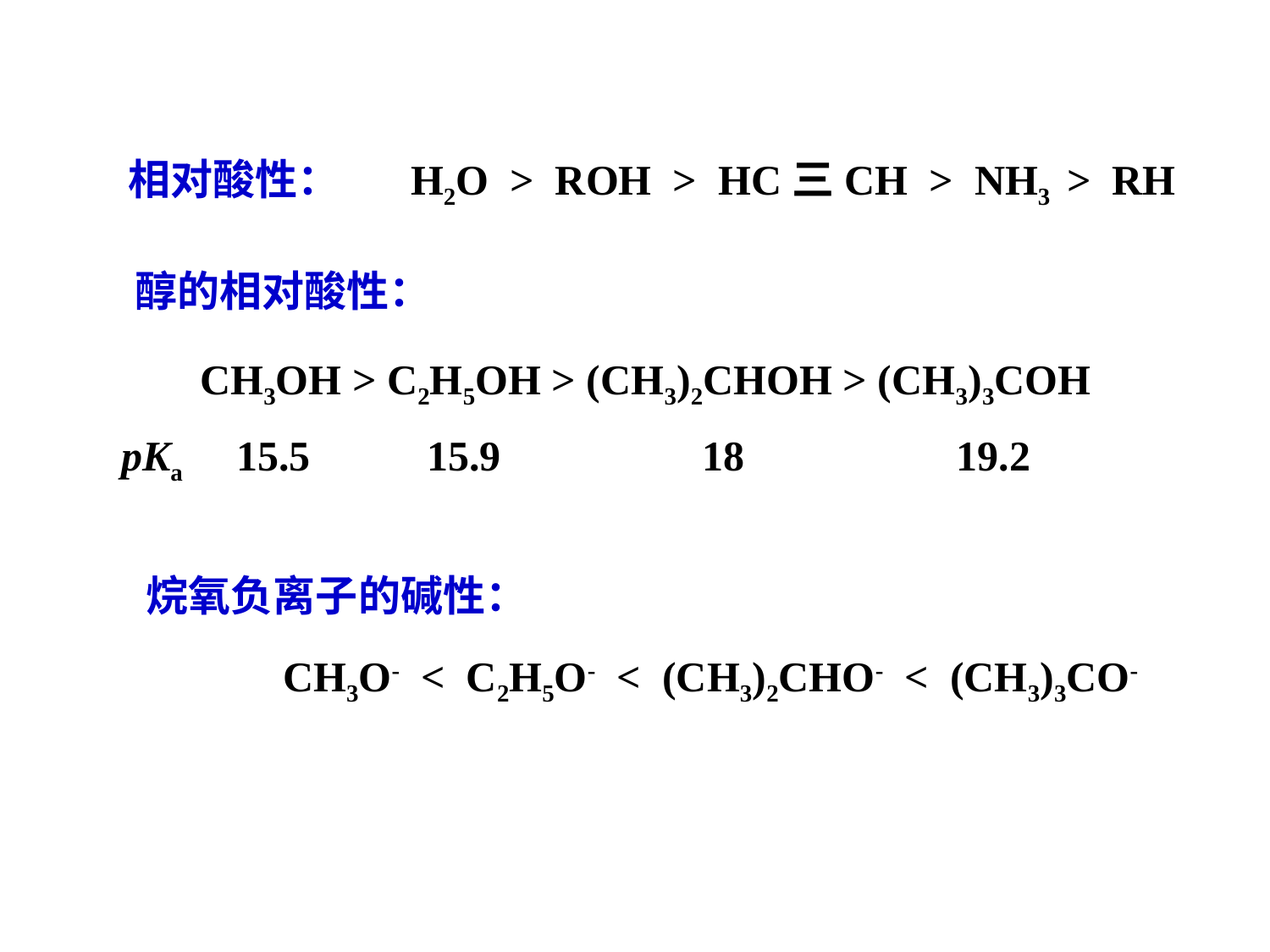

相对酸性：
H2O  >  ROH  >  HC三CH  >  NH3  >  RH
醇的相对酸性：
CH3OH > C2H5OH > (CH3)2CHOH > (CH3)3COH
15.5           15.9                   18                    19.2
pKa
烷氧负离子的碱性：
CH3O-  <  C2H5O-  <  (CH3)2CHO-  <  (CH3)3CO-